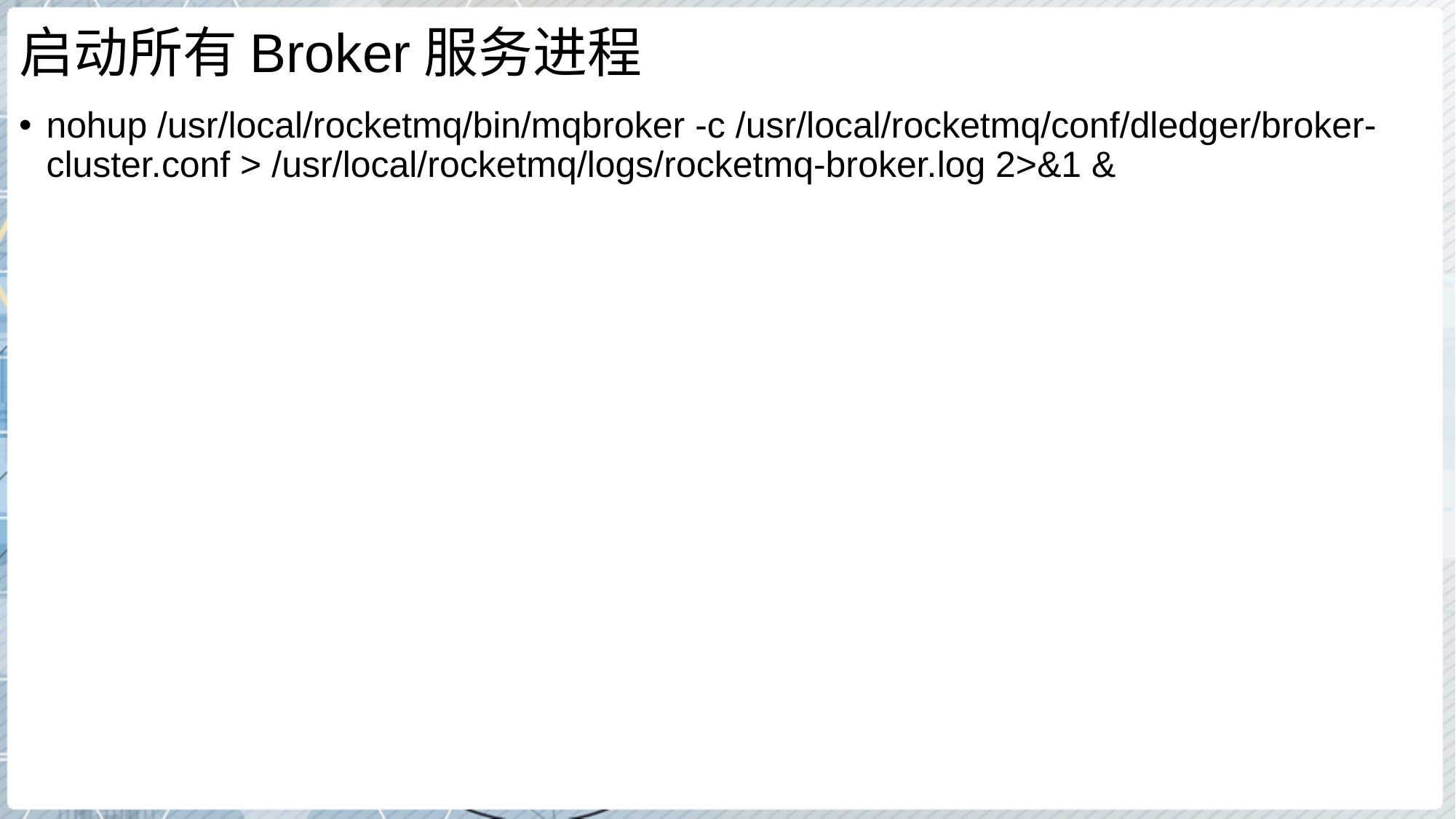

# 启动所有Broker服务进程
nohup /usr/local/rocketmq/bin/mqbroker -c /usr/local/rocketmq/conf/dledger/broker-cluster.conf > /usr/local/rocketmq/logs/rocketmq-broker.log 2>&1 &